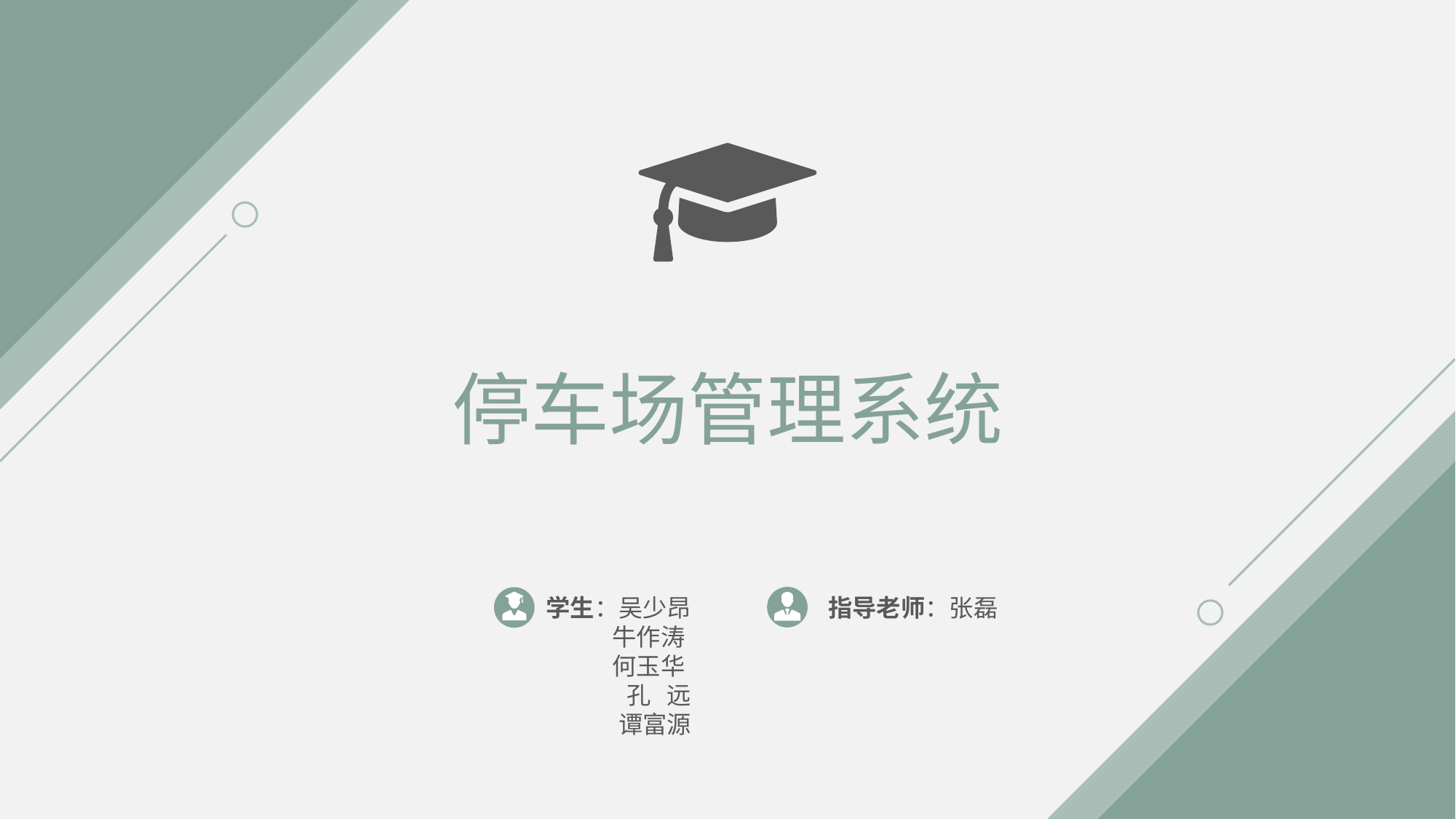

停车场管理系统

学生：吴少昂
          牛作涛
          何玉华
     孔   远
谭富源
指导老师：张磊